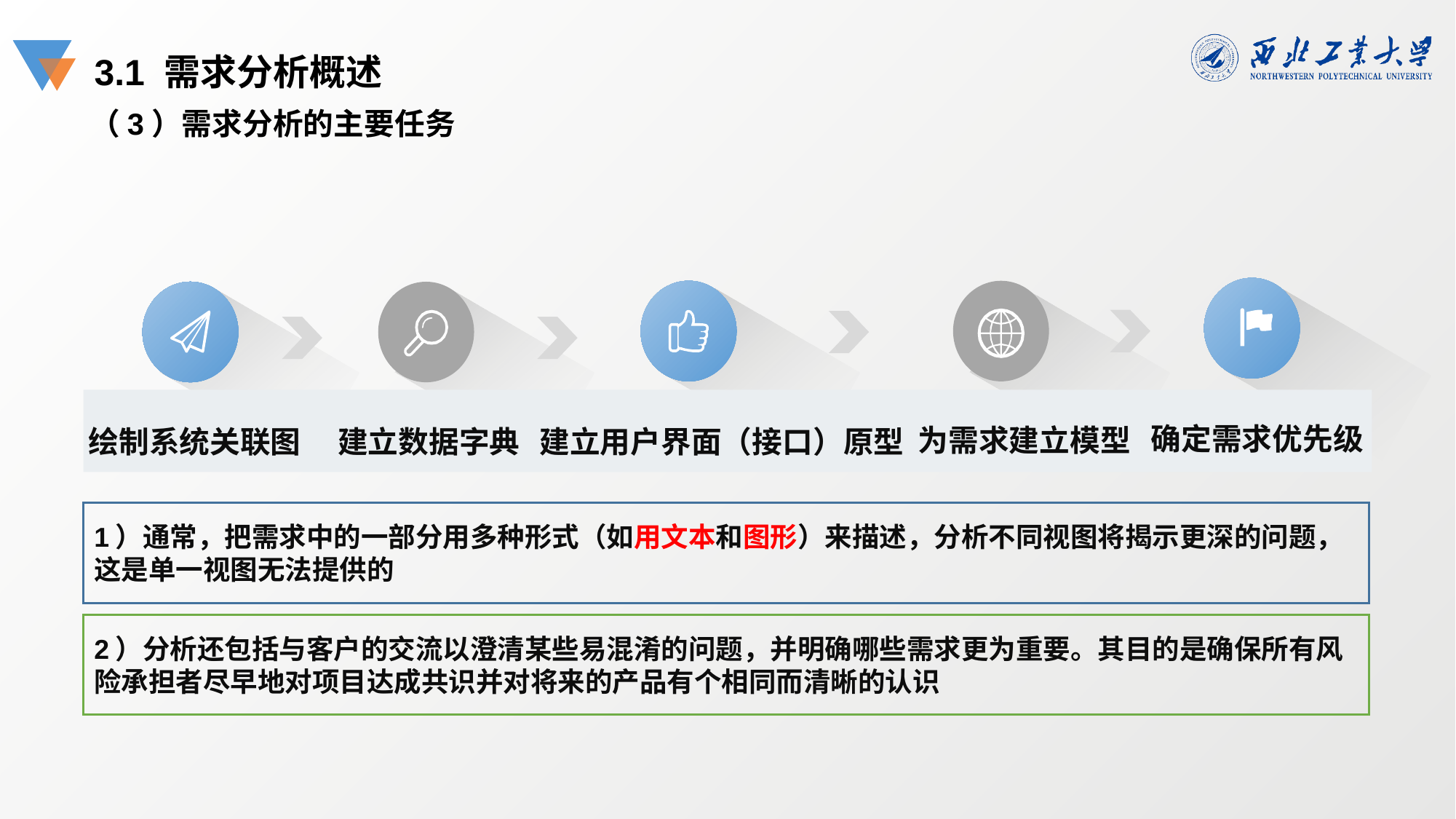

3.1 需求分析概述
（3）需求分析的主要任务

确定需求优先级
为需求建立模型
绘制系统关联图
建立数据字典
建立用户界面（接口）原型
1）通常，把需求中的一部分用多种形式（如用文本和图形）来描述，分析不同视图将揭示更深的问题，这是单一视图无法提供的
2）分析还包括与客户的交流以澄清某些易混淆的问题，并明确哪些需求更为重要。其目的是确保所有风险承担者尽早地对项目达成共识并对将来的产品有个相同而清晰的认识
7